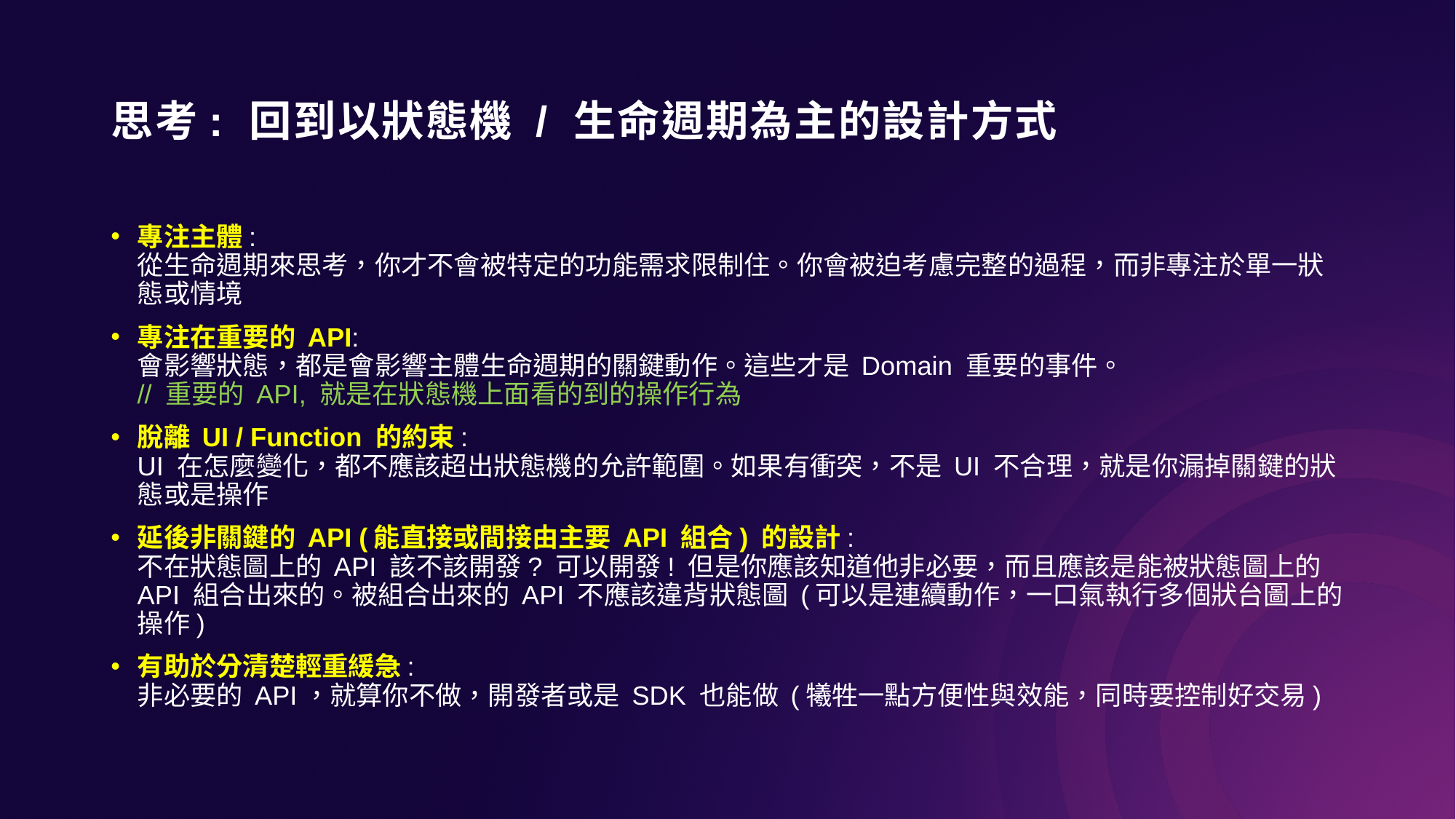

# 思考: 回到以狀態機 / 生命週期為主的設計方式
專注主體:
從生命週期來思考，你才不會被特定的功能需求限制住。你會被迫考慮完整的過程，而非專注於單一狀態或情境
專注在重要的 API:
會影響狀態，都是會影響主體生命週期的關鍵動作。這些才是 Domain 重要的事件。
// 重要的 API, 就是在狀態機上面看的到的操作行為
脫離 UI / Function 的約束:
UI 在怎麼變化，都不應該超出狀態機的允許範圍。如果有衝突，不是 UI 不合理，就是你漏掉關鍵的狀態或是操作
延後非關鍵的 API (能直接或間接由主要 API 組合) 的設計:
不在狀態圖上的 API 該不該開發? 可以開發! 但是你應該知道他非必要，而且應該是能被狀態圖上的 API 組合出來的。被組合出來的 API 不應該違背狀態圖 (可以是連續動作，一口氣執行多個狀台圖上的操作)
有助於分清楚輕重緩急:
非必要的 API，就算你不做，開發者或是 SDK 也能做 (犧牲一點方便性與效能，同時要控制好交易)